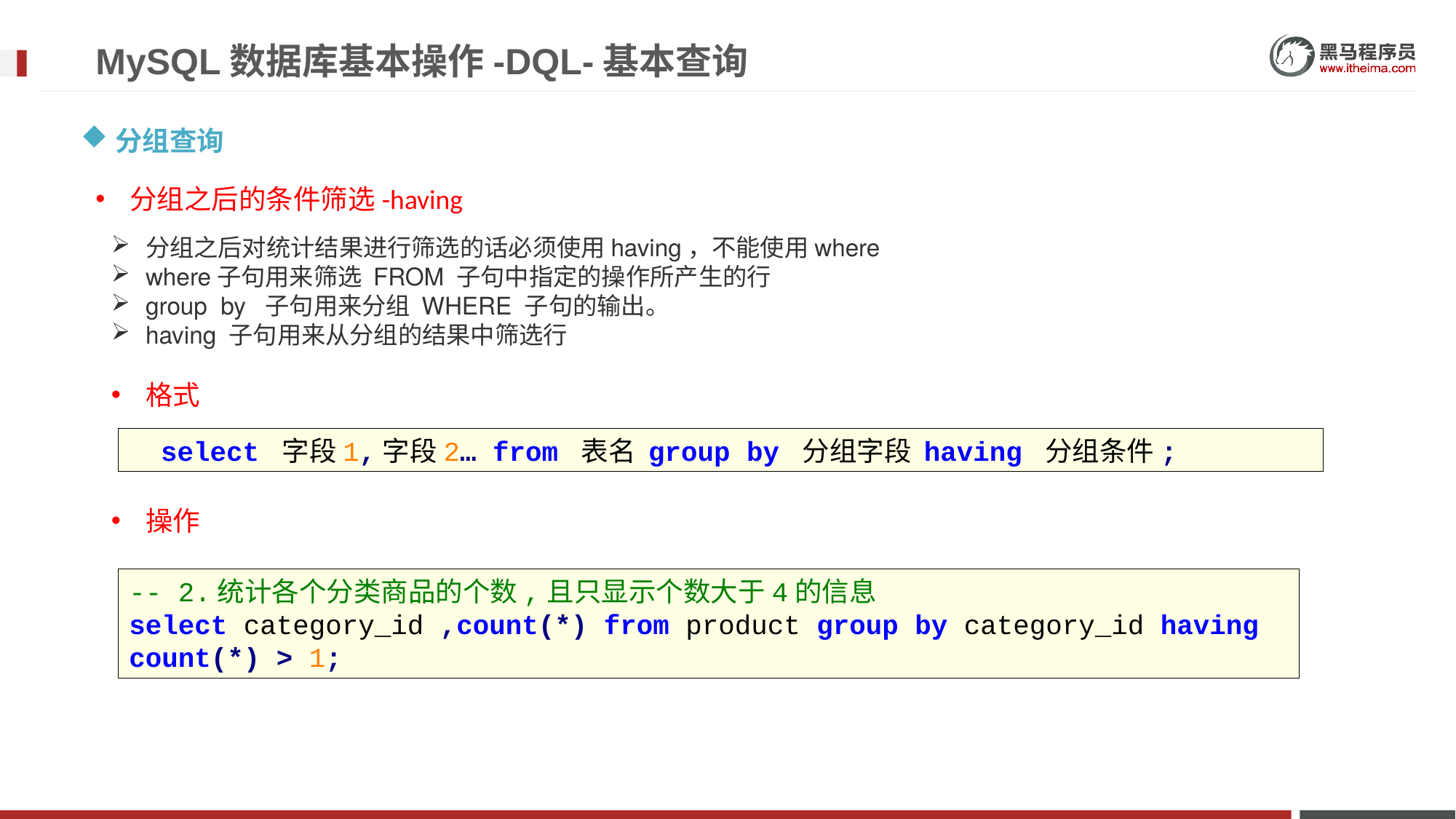

# MySQL数据库基本操作-DQL-基本查询
分组查询
分组之后的条件筛选-having
分组之后对统计结果进行筛选的话必须使用having，不能使用where
where子句用来筛选 FROM 子句中指定的操作所产生的行
group  by  子句用来分组 WHERE 子句的输出。
having 子句用来从分组的结果中筛选行

格式

select 字段1,字段2… from 表名 group by 分组字段 having 分组条件;
操作
-- 2.统计各个分类商品的个数,且只显示个数大于4的信息
select category_id ,count(*) from product group by category_id having count(*) > 1;